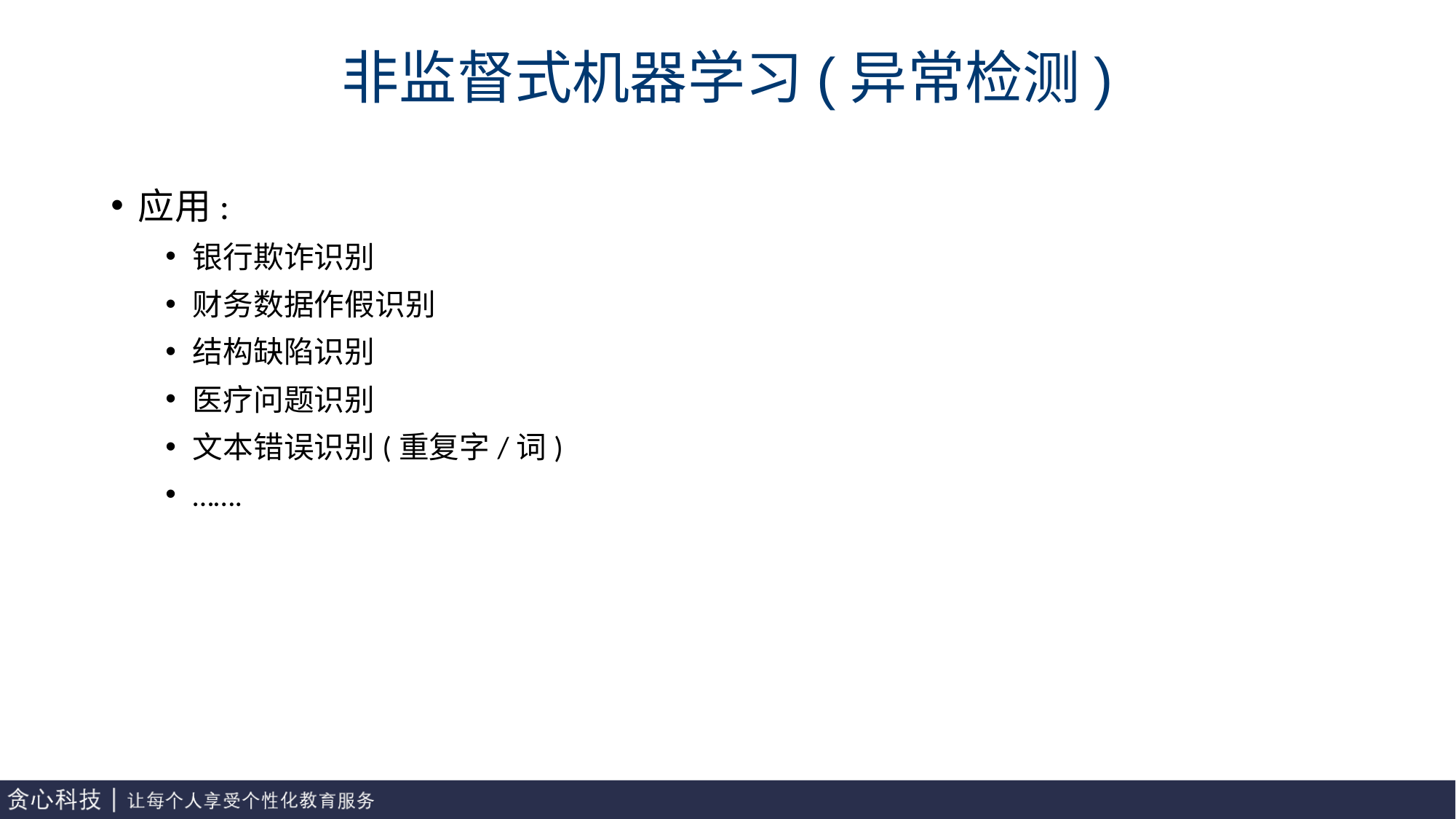

# 非监督式机器学习(异常检测)
应用:
银行欺诈识别
财务数据作假识别
结构缺陷识别
医疗问题识别
文本错误识别(重复字/词)
…….